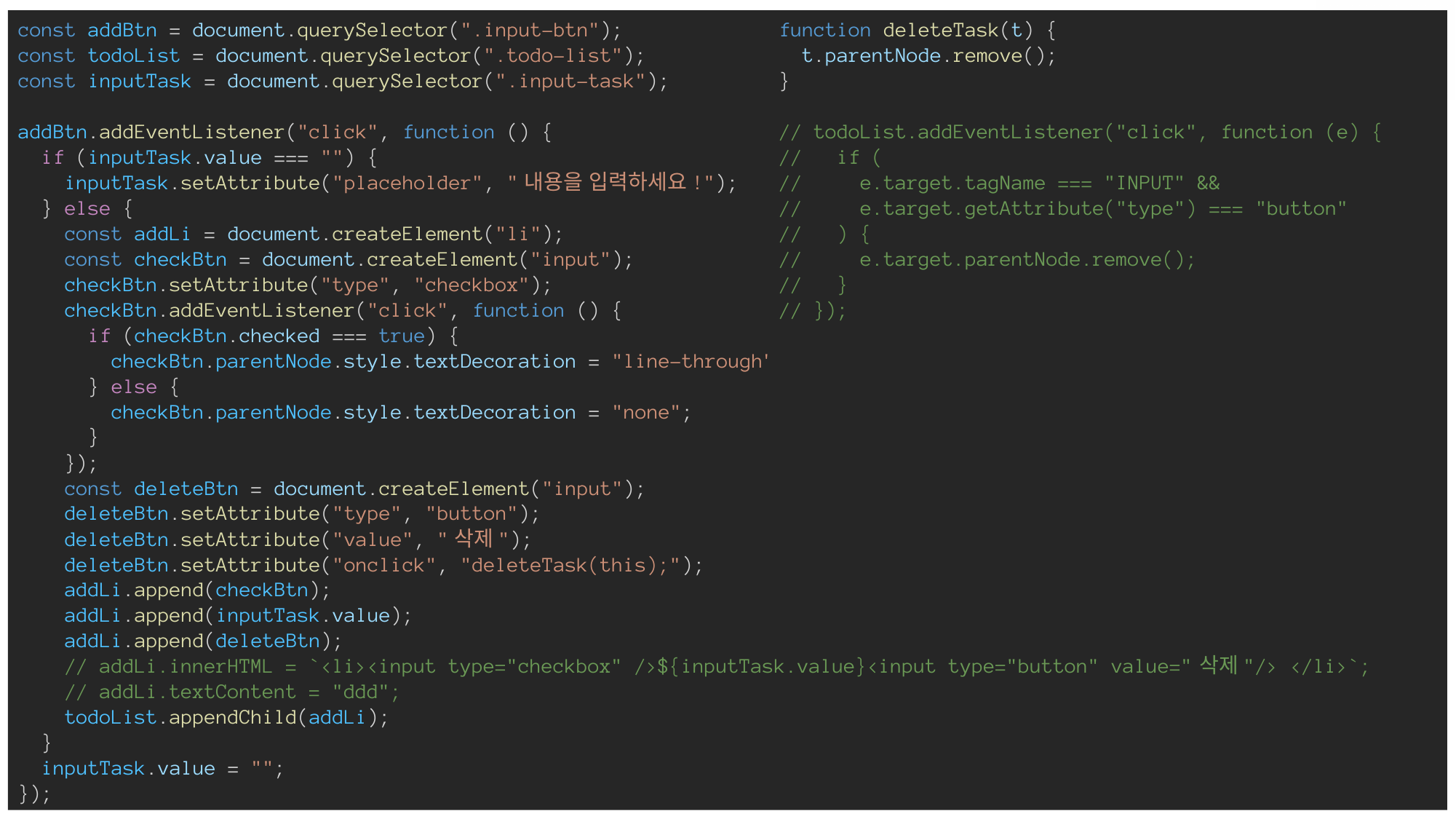

const addBtn = document.querySelector(".input-btn");
const todoList = document.querySelector(".todo-list");
const inputTask = document.querySelector(".input-task");
addBtn.addEventListener("click", function () {
  if (inputTask.value === "") {
    inputTask.setAttribute("placeholder", "내용을 입력하세요!");
  } else {
    const addLi = document.createElement("li");
    const checkBtn = document.createElement("input");
    checkBtn.setAttribute("type", "checkbox");
    checkBtn.addEventListener("click", function () {
      if (checkBtn.checked === true) {
        checkBtn.parentNode.style.textDecoration = "line-through";
      } else {
        checkBtn.parentNode.style.textDecoration = "none";
      }
    });
    const deleteBtn = document.createElement("input");
    deleteBtn.setAttribute("type", "button");
    deleteBtn.setAttribute("value", "삭제");
    deleteBtn.setAttribute("onclick", "deleteTask(this);");
    addLi.append(checkBtn);
    addLi.append(inputTask.value);
    addLi.append(deleteBtn);
    // addLi.innerHTML = `<li><input type="checkbox" />${inputTask.value}<input type="button" value="삭제"/> </li>`;
    // addLi.textContent = "ddd";
    todoList.appendChild(addLi);
  }
  inputTask.value = "";
});
function deleteTask(t) {
  t.parentNode.remove();
}
// todoList.addEventListener("click", function (e) {
//   if (
//     e.target.tagName === "INPUT" &&
//     e.target.getAttribute("type") === "button"
//   ) {
//     e.target.parentNode.remove();
//   }
// });